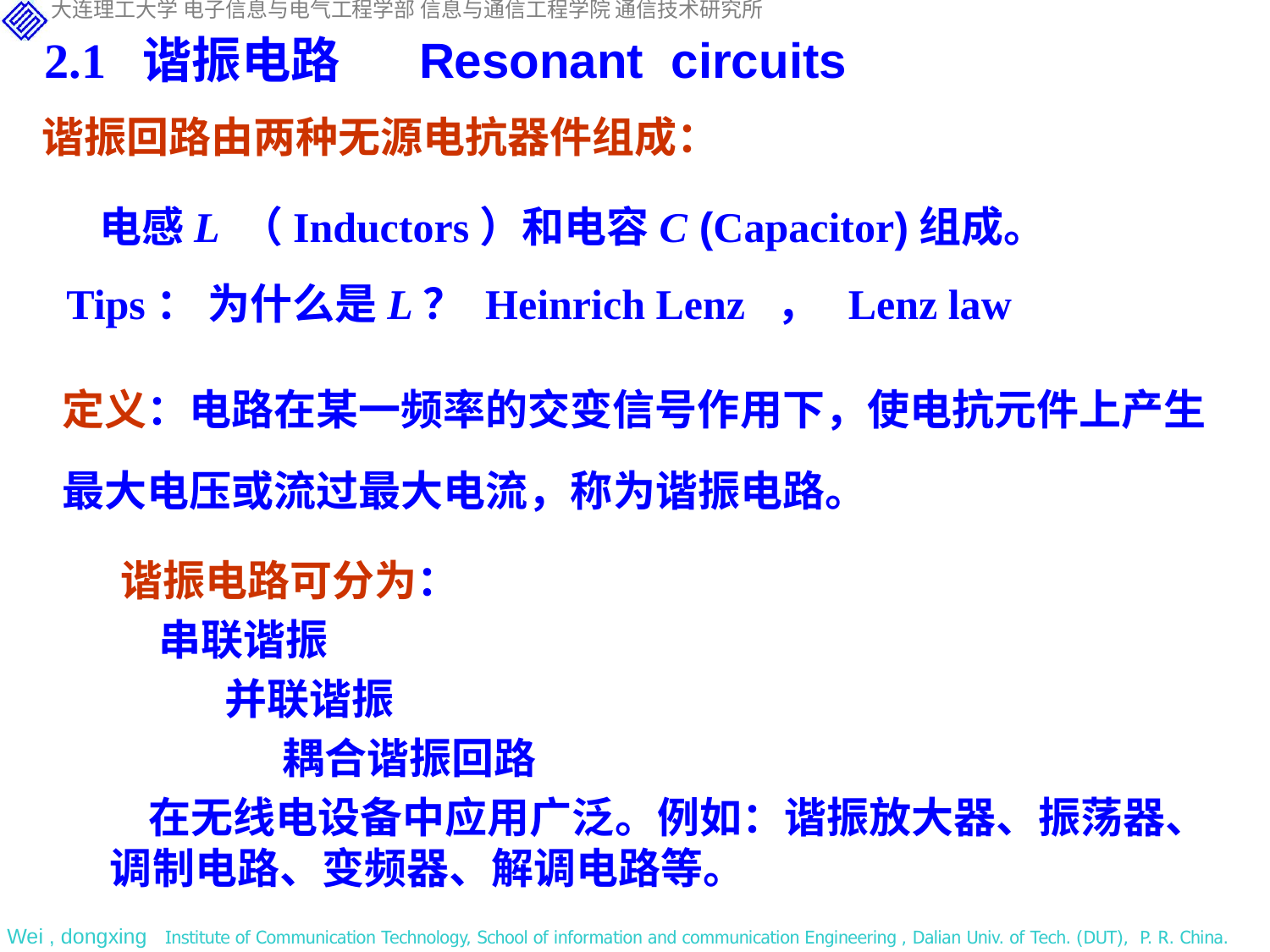

2.1  谐振电路      Resonant  circuits
 谐振回路由两种无源电抗器件组成：
       电感L （Inductors）和电容C (Capacitor)组成。

 Tips： 为什么是L？ Heinrich Lenz  ，  Lenz law

定义：电路在某一频率的交变信号作用下，使电抗元件上产生最大电压或流过最大电流，称为谐振电路。
     谐振电路可分为：
         串联谐振
                并联谐振
                      耦合谐振回路
        在无线电设备中应用广泛。例如：谐振放大器、振荡器、调制电路、变频器、解调电路等。